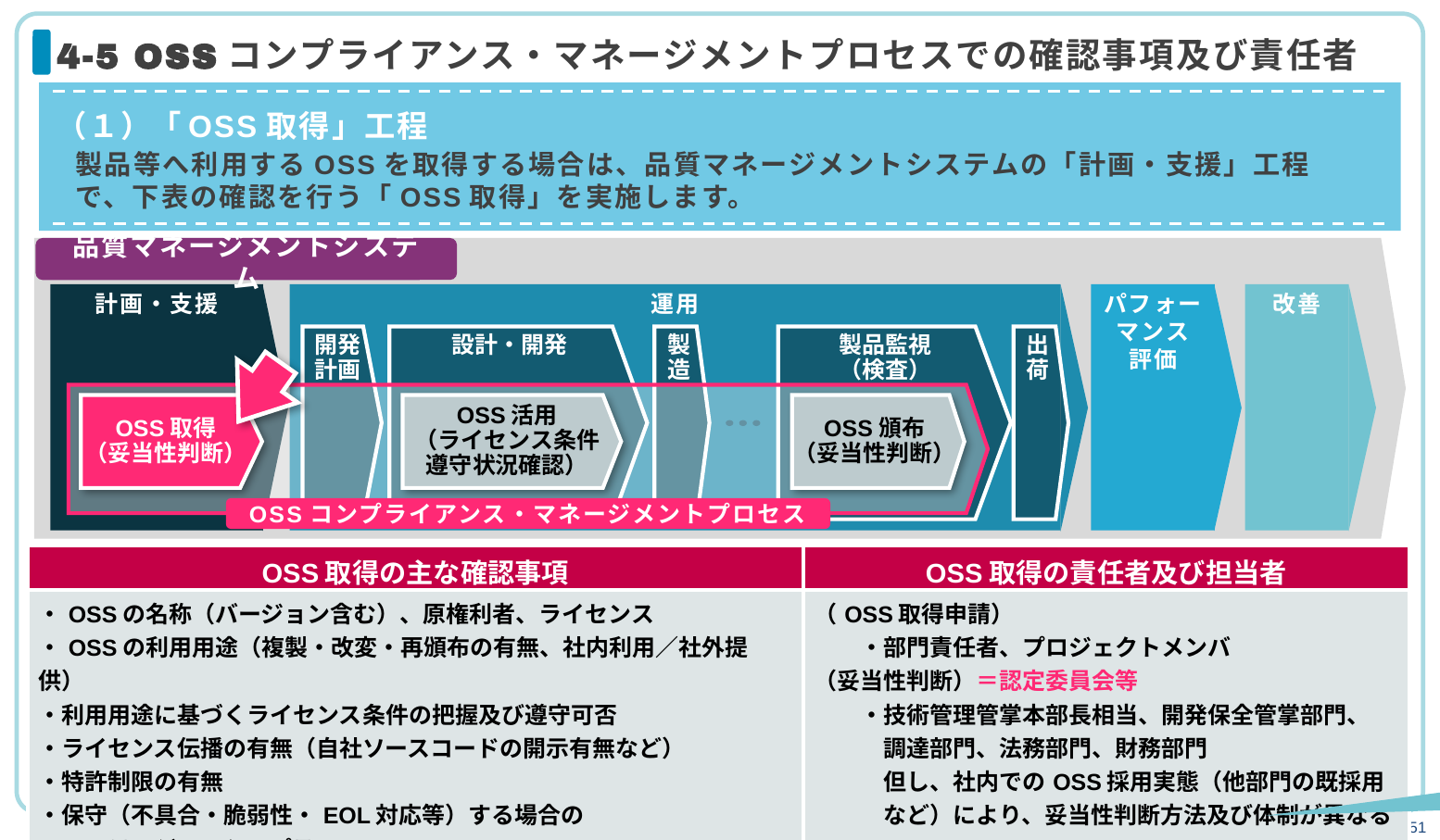

# 4-5 OSSコンプライアンス・マネージメントプロセスでの確認事項及び責任者

（１）「OSS取得」工程
製品等へ利用するOSSを取得する場合は、品質マネージメントシステムの「計画・支援」工程で、下表の確認を行う「OSS取得」を実施します。

品質マネージメントシステム
計画・支援

運用

パフォー
マンス
評価

改善

開発
計画
設計・開発
製
造
製品監視
（検査）
出
荷

OSS取得
（妥当性判断）
OSS活用
（ライセンス条件
遵守状況確認）
OSS頒布
（妥当性判断）

OSSコンプライアンス・マネージメントプロセス

| OSS取得の主な確認事項 | OSS取得の責任者及び担当者 |
| --- | --- |
| ・OSSの名称（バージョン含む）、原権利者、ライセンス ・OSSの利用用途（複製・改変・再頒布の有無、社内利用／社外提供） ・利用用途に基づくライセンス条件の把握及び遵守可否 ・ライセンス伝播の有無（自社ソースコードの開示有無など） ・特許制限の有無 ・保守（不具合・脆弱性・EOL対応等）する場合の 　コンテンジェンシープラン ・OSS及びOSS取得記録の管理・保管　など | （OSS取得申請） 　　・部門責任者、プロジェクトメンバ （妥当性判断）＝認定委員会等 　　・技術管理管掌本部長相当、開発保全管掌部門、 　　　調達部門、法務部門、財務部門 　　　但し、社内でのOSS採用実態（他部門の既採用 　　　など）により、妥当性判断方法及び体制が異なる |
ページ全体の体裁調整